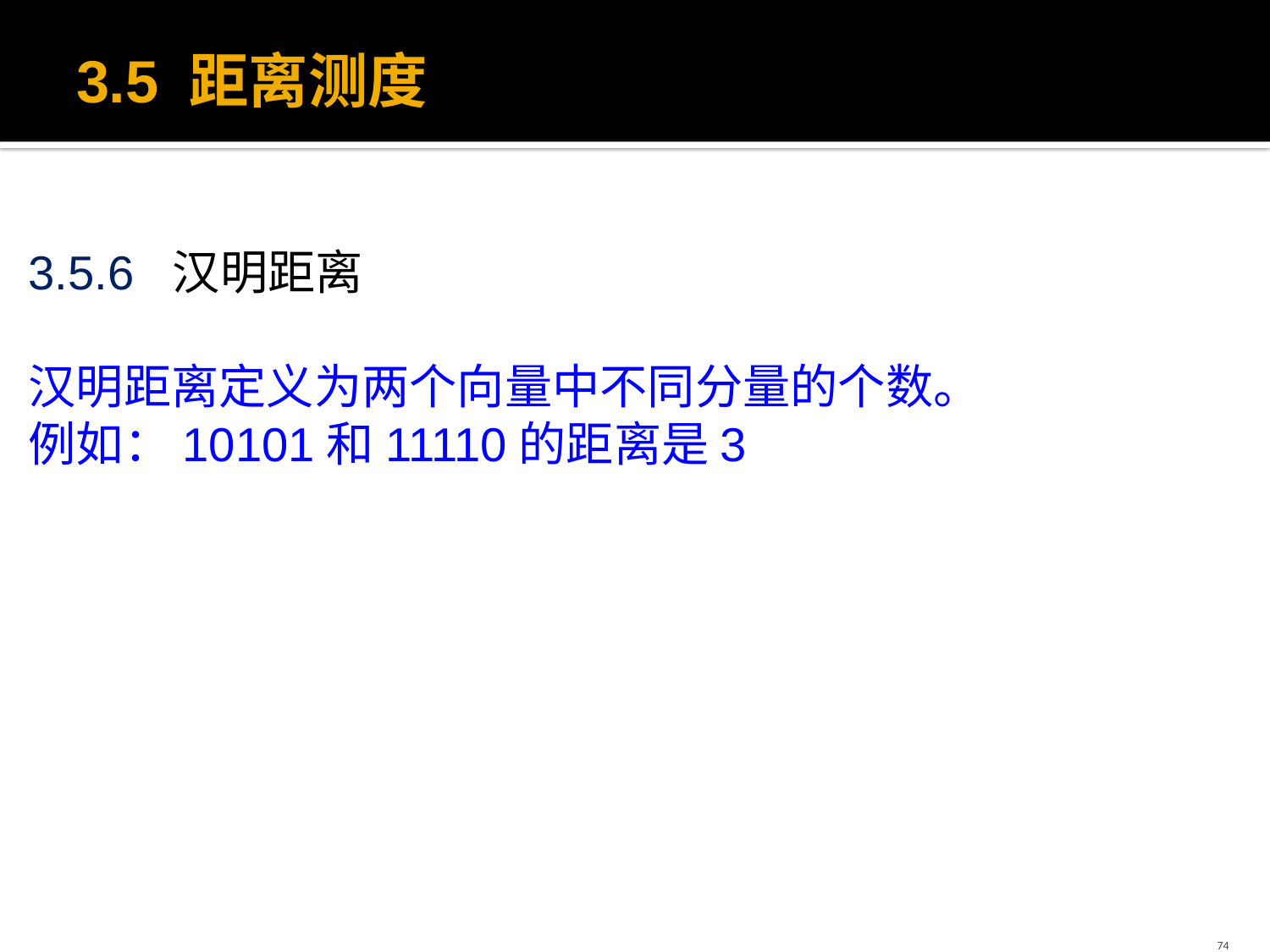

# 3.5 距离测度
3.5.6  汉明距离

汉明距离定义为两个向量中不同分量的个数。
例如：10101和11110的距离是3

74